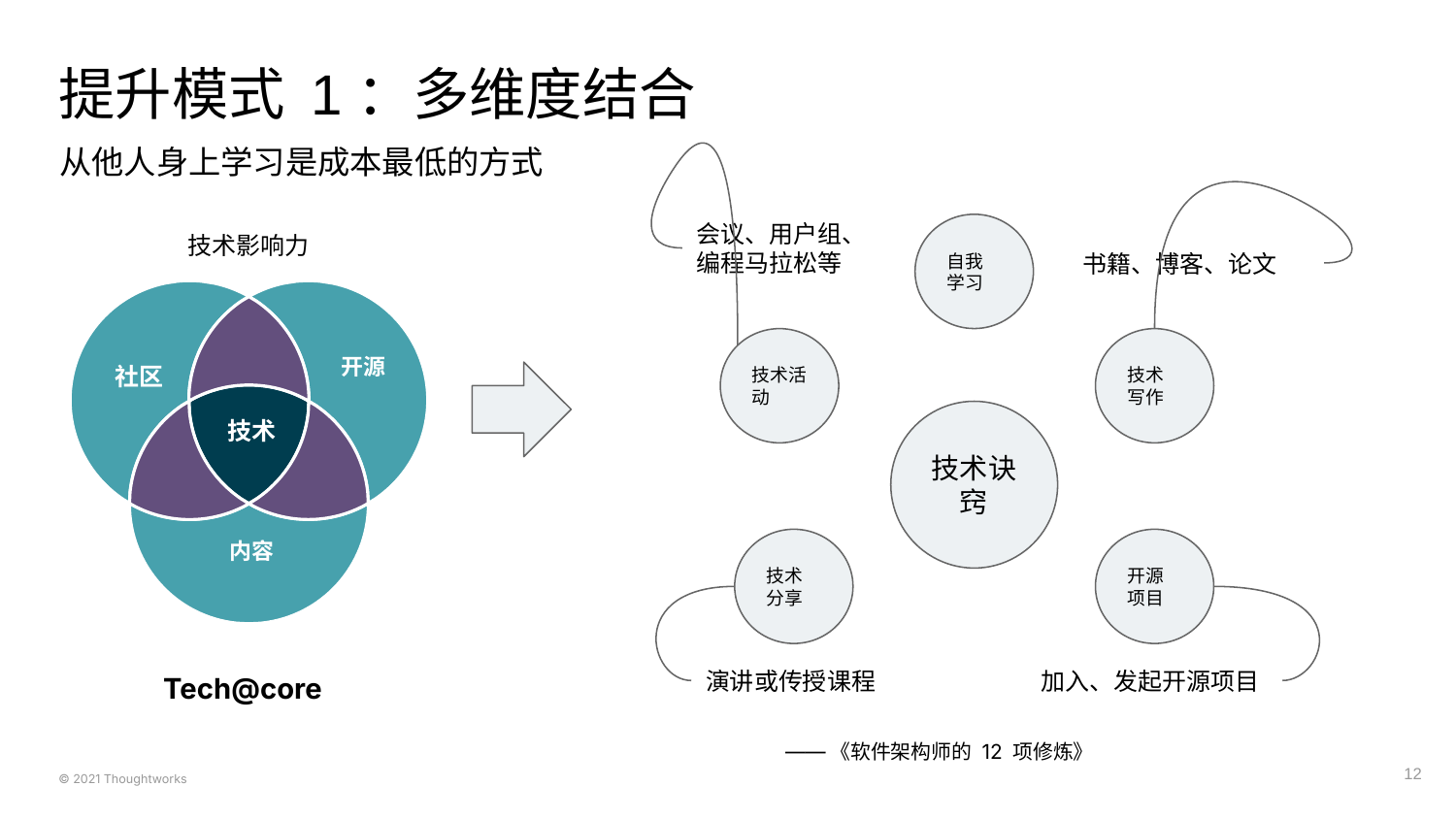

# 提升模式 1：多维度结合
从他人身上学习是成本最低的方式
会议、用户组、编程马拉松等
自我学习
技术影响力
书籍、博客、论文

开源
社区
技术
内容
技术写作
技术活动

技术诀窍
开源项目
技术分享
演讲或传授课程
加入、发起开源项目
Tech@core
——《软件架构师的 12 项修炼》
12